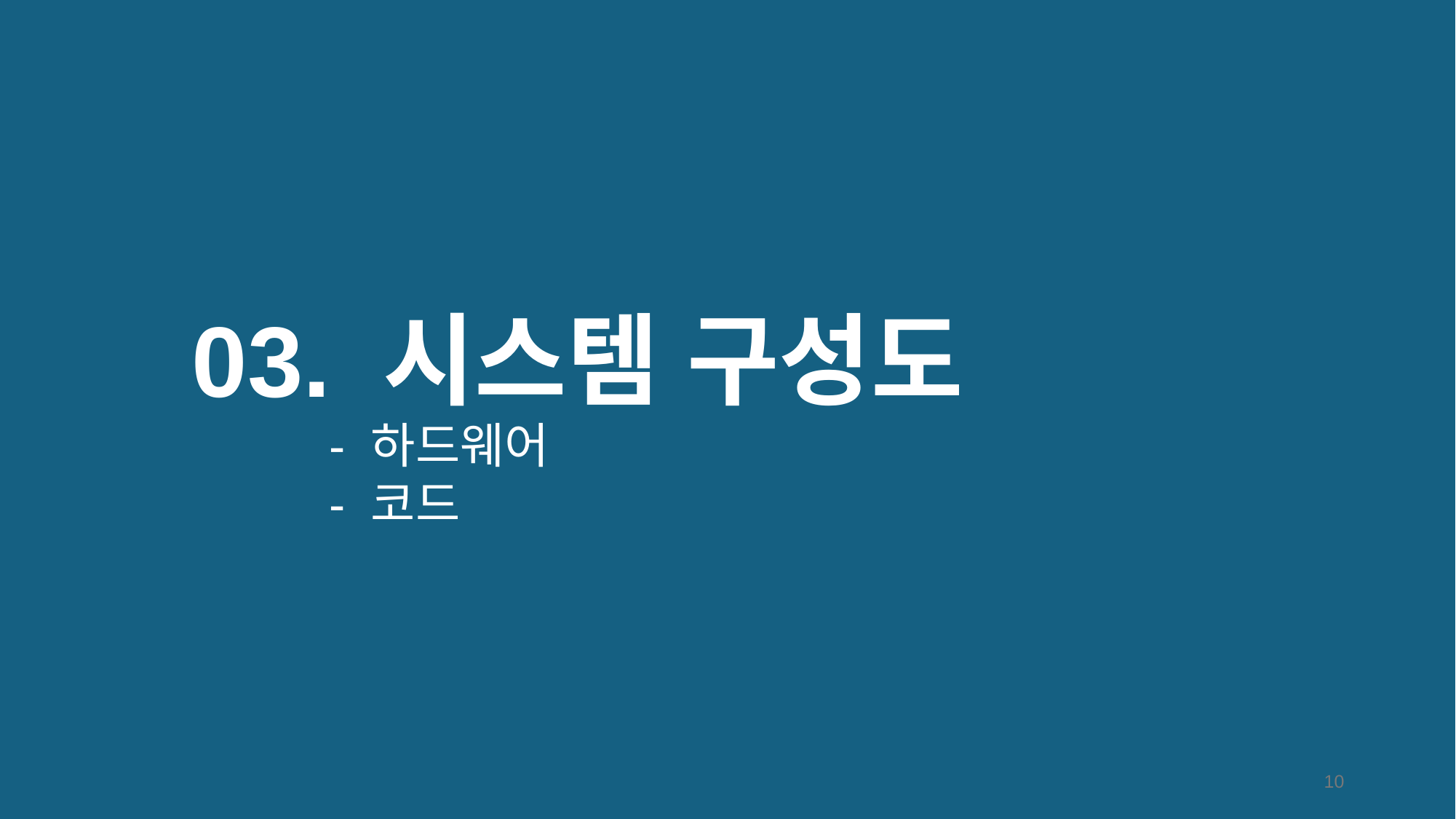

# 03. 시스템 구성도
- 하드웨어
- 코드
10